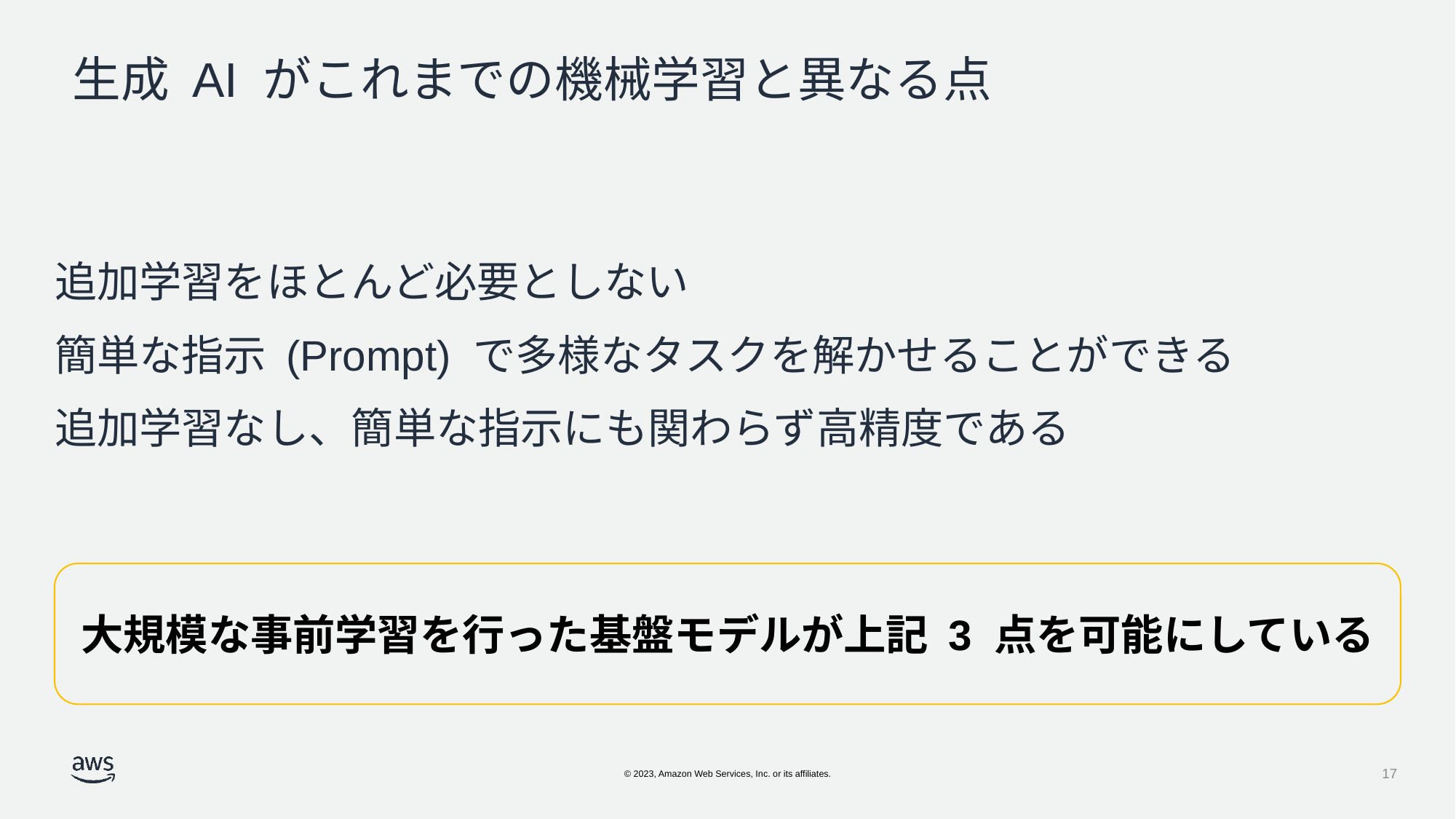

# 生成 AI がこれまでの機械学習と異なる点

追加学習をほとんど必要としない
簡単な指示 (Prompt) で多様なタスクを解かせることができる
追加学習なし、簡単な指示にも関わらず高精度である
大規模な事前学習を行った基盤モデルが上記 3 点を可能にしている
17